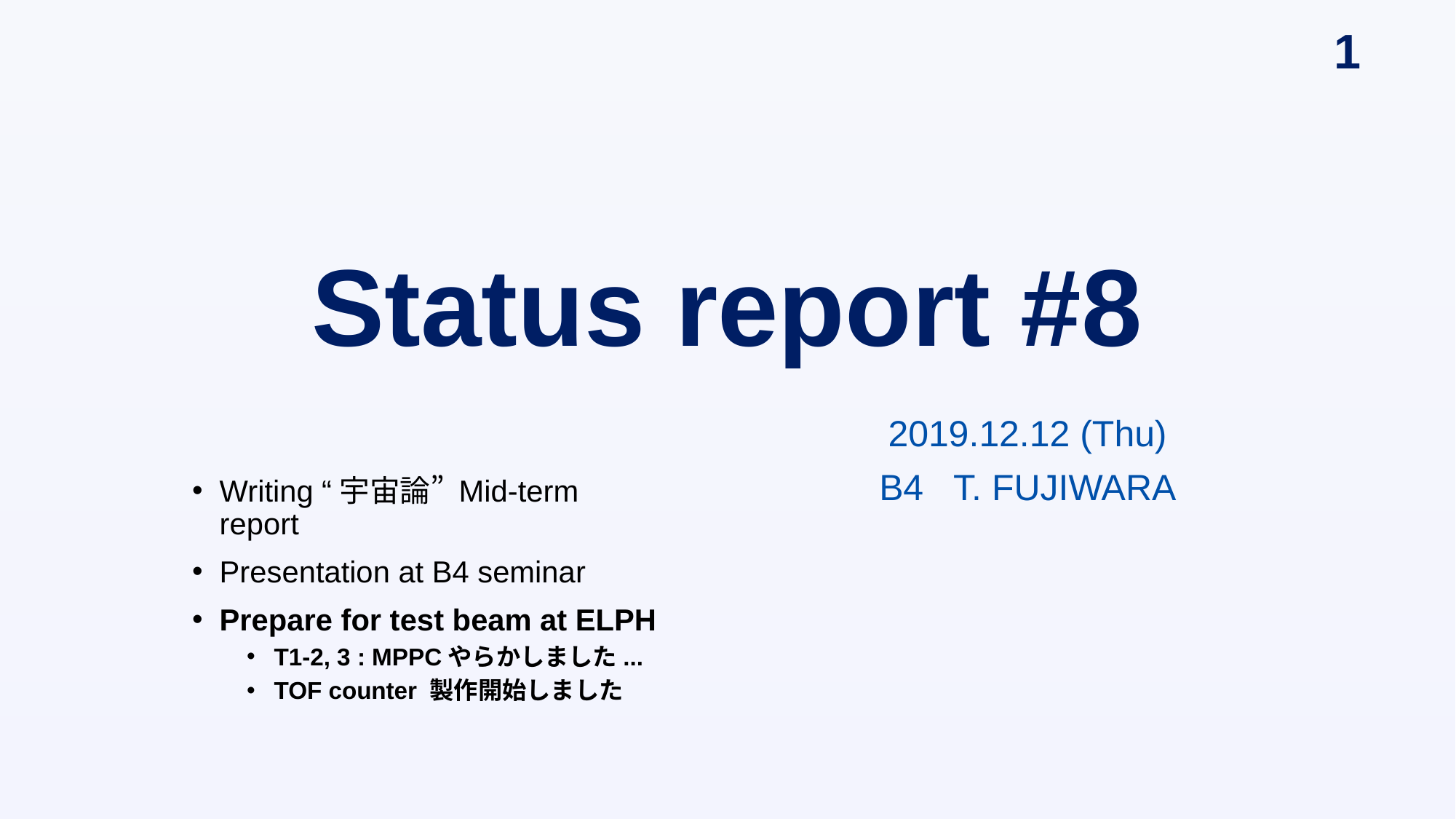

# Status report #8

2019.12.12 (Thu)
B4   T. FUJIWARA
Writing “宇宙論” Mid-term report
Presentation at B4 seminar
Prepare for test beam at ELPH
T1-2, 3 : MPPCやらかしました...
TOF counter 製作開始しました